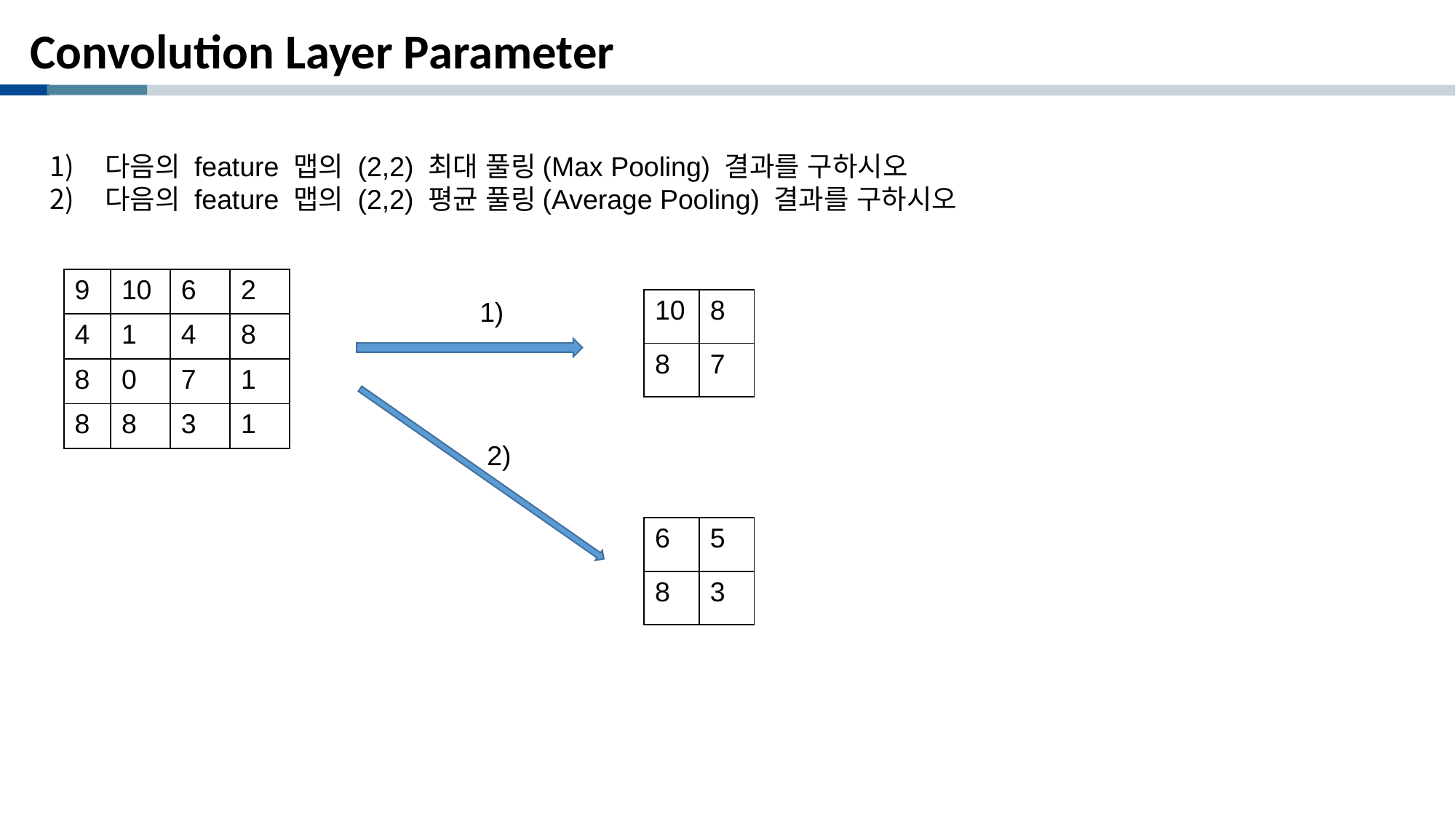

# Convolution Layer Parameter
 다음의 feature 맵의 (2,2) 최대 풀링(Max Pooling) 결과를 구하시오
 다음의 feature 맵의 (2,2) 평균 풀링(Average Pooling) 결과를 구하시오
| 9 | 10 | 6 | 2 |
| --- | --- | --- | --- |
| 4 | 1 | 4 | 8 |
| 8 | 0 | 7 | 1 |
| 8 | 8 | 3 | 1 |
1)
| 10 | 8 |
| --- | --- |
| 8 | 7 |

2)

| 6 | 5 |
| --- | --- |
| 8 | 3 |